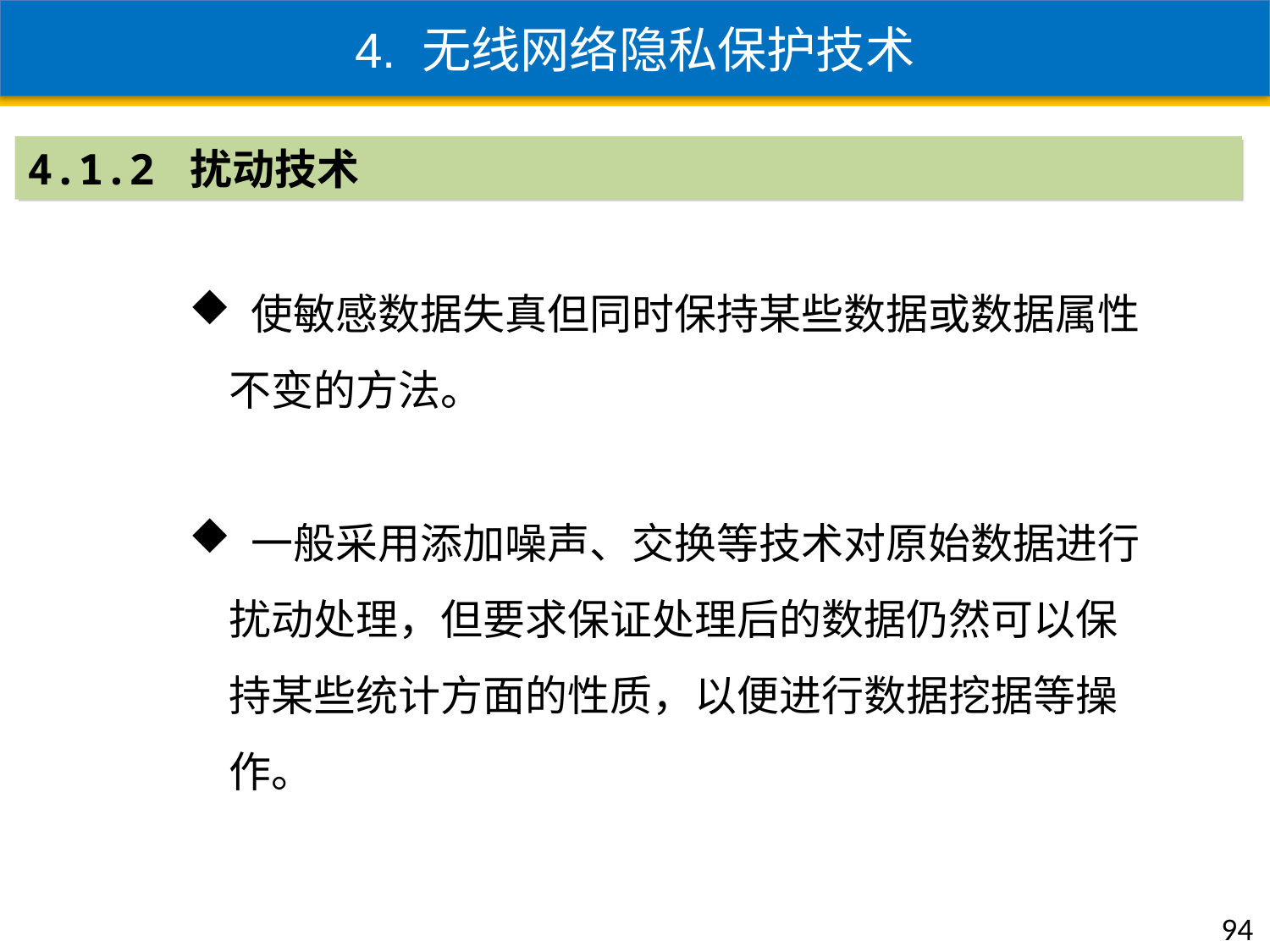

4. 无线网络隐私保护技术
4.1.2 扰动技术
 使敏感数据失真但同时保持某些数据或数据属性不变的方法。

 一般采用添加噪声、交换等技术对原始数据进行扰动处理，但要求保证处理后的数据仍然可以保持某些统计方面的性质，以便进行数据挖据等操作。
94